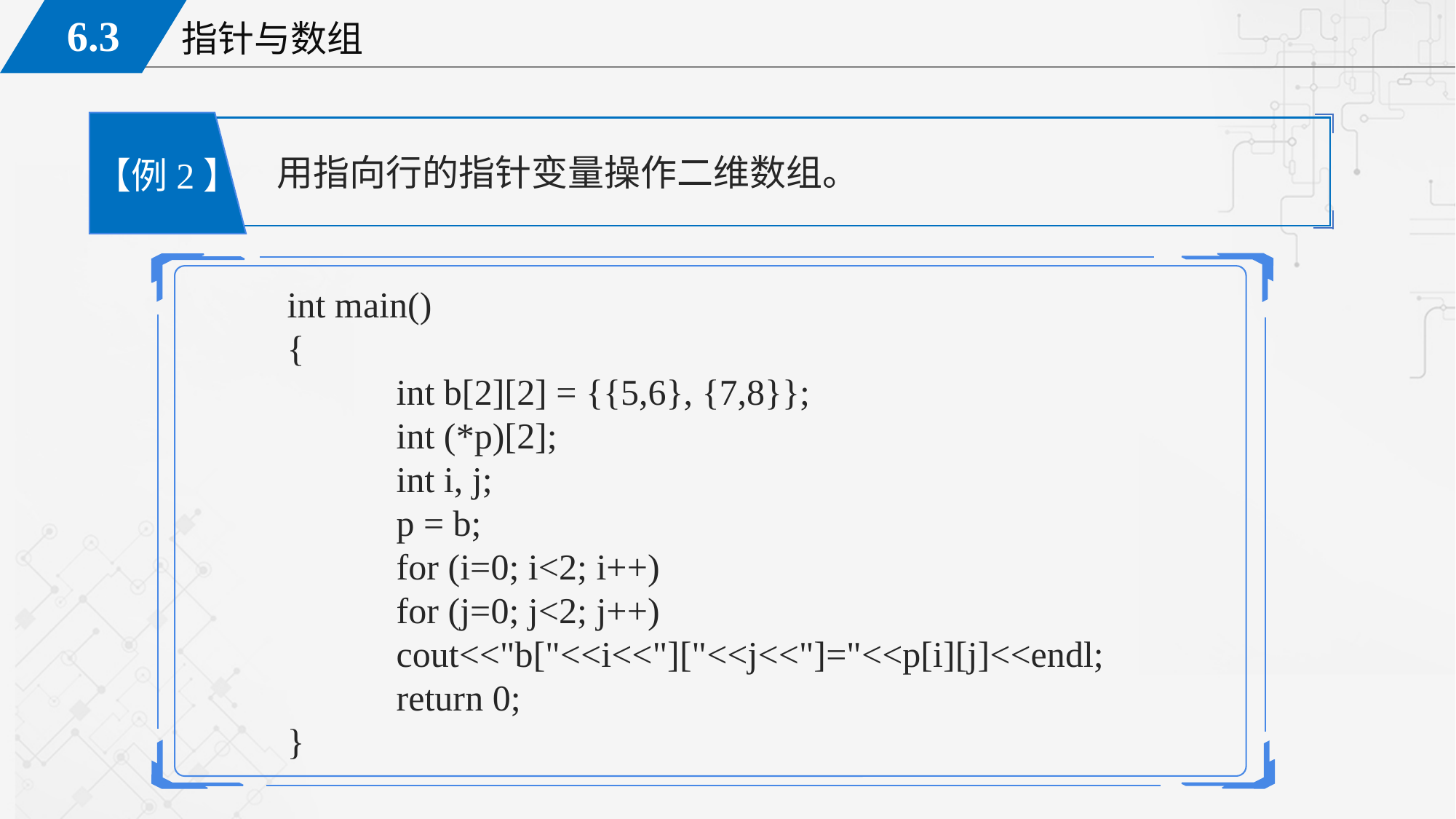

用指向行的指针变量操作二维数组。
   【例2】

int main()
{
	int b[2][2] = {{5,6}, {7,8}};
	int (*p)[2];
	int i, j;
	p = b;
	for (i=0; i<2; i++)
	for (j=0; j<2; j++)
	cout<<"b["<<i<<"]["<<j<<"]="<<p[i][j]<<endl;
	return 0;
}